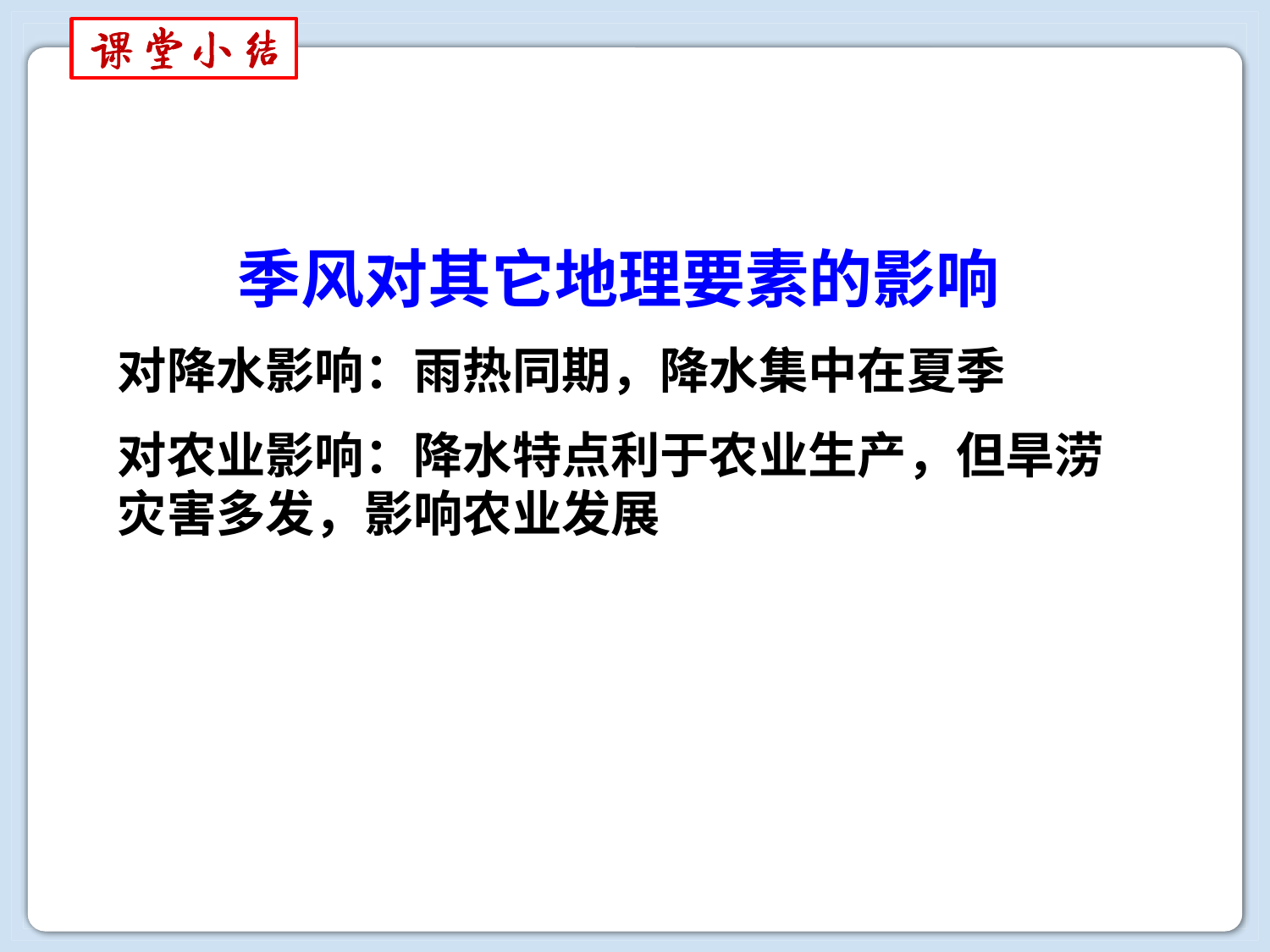

季风对其它地理要素的影响
对降水影响：雨热同期，降水集中在夏季
对农业影响：降水特点利于农业生产，但旱涝灾害多发，影响农业发展